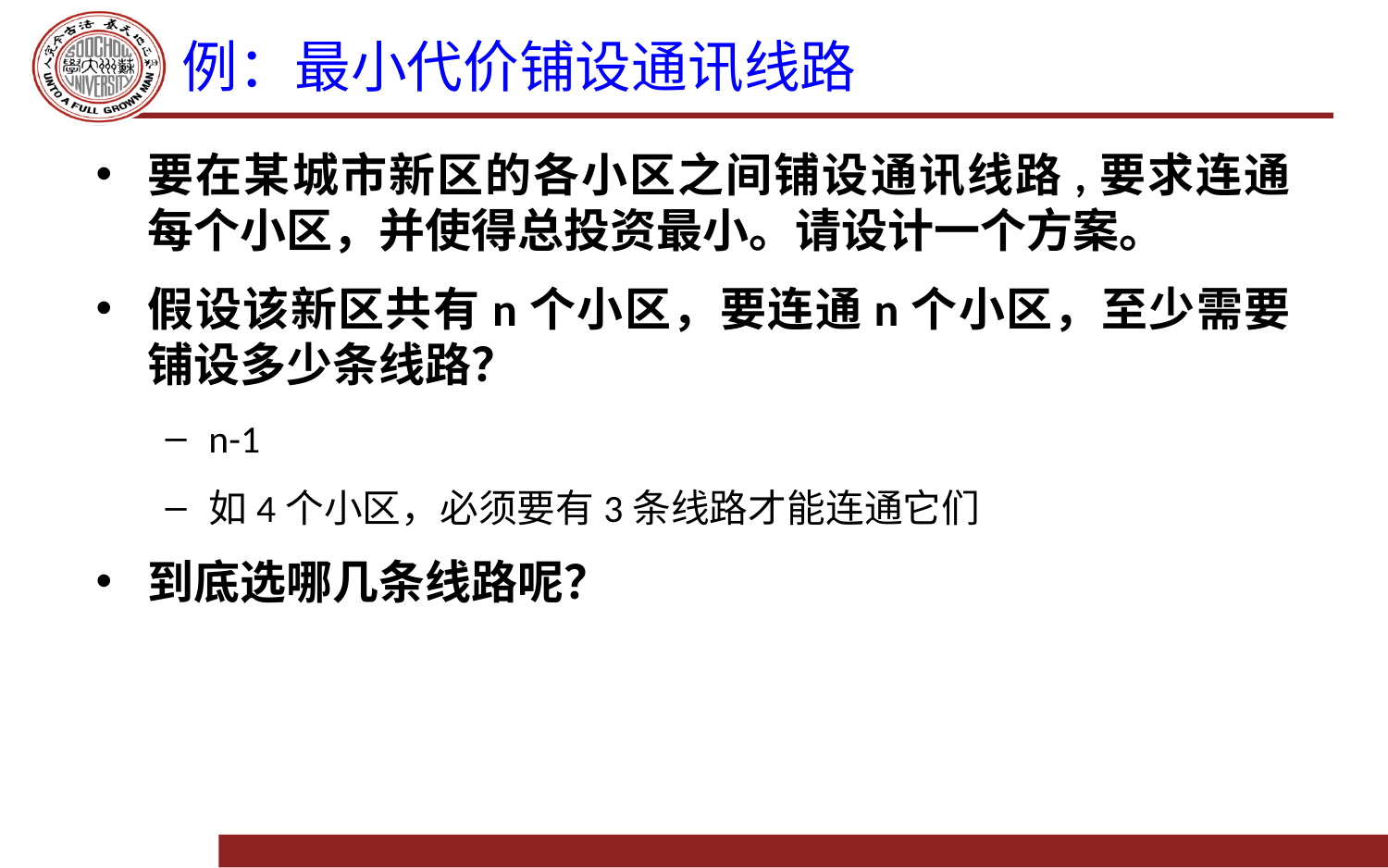

# 例：最小代价铺设通讯线路
要在某城市新区的各小区之间铺设通讯线路,要求连通每个小区，并使得总投资最小。请设计一个方案。
假设该新区共有n个小区，要连通n个小区，至少需要铺设多少条线路？
n-1
如4个小区，必须要有3条线路才能连通它们
到底选哪几条线路呢？